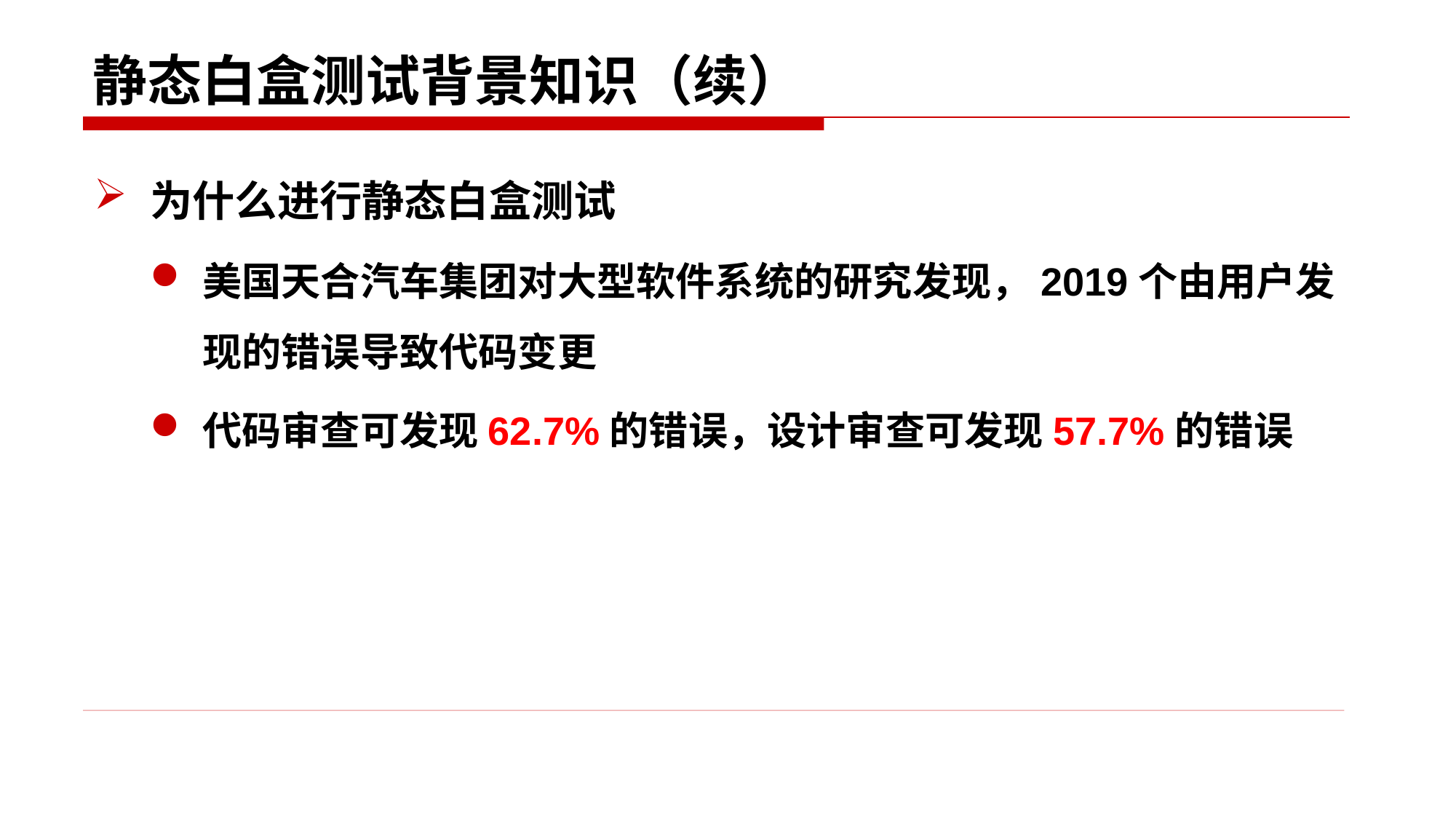

# 静态白盒测试背景知识（续）
为什么进行静态白盒测试
美国天合汽车集团对大型软件系统的研究发现，2019个由用户发现的错误导致代码变更
代码审查可发现62.7%的错误，设计审查可发现57.7%的错误